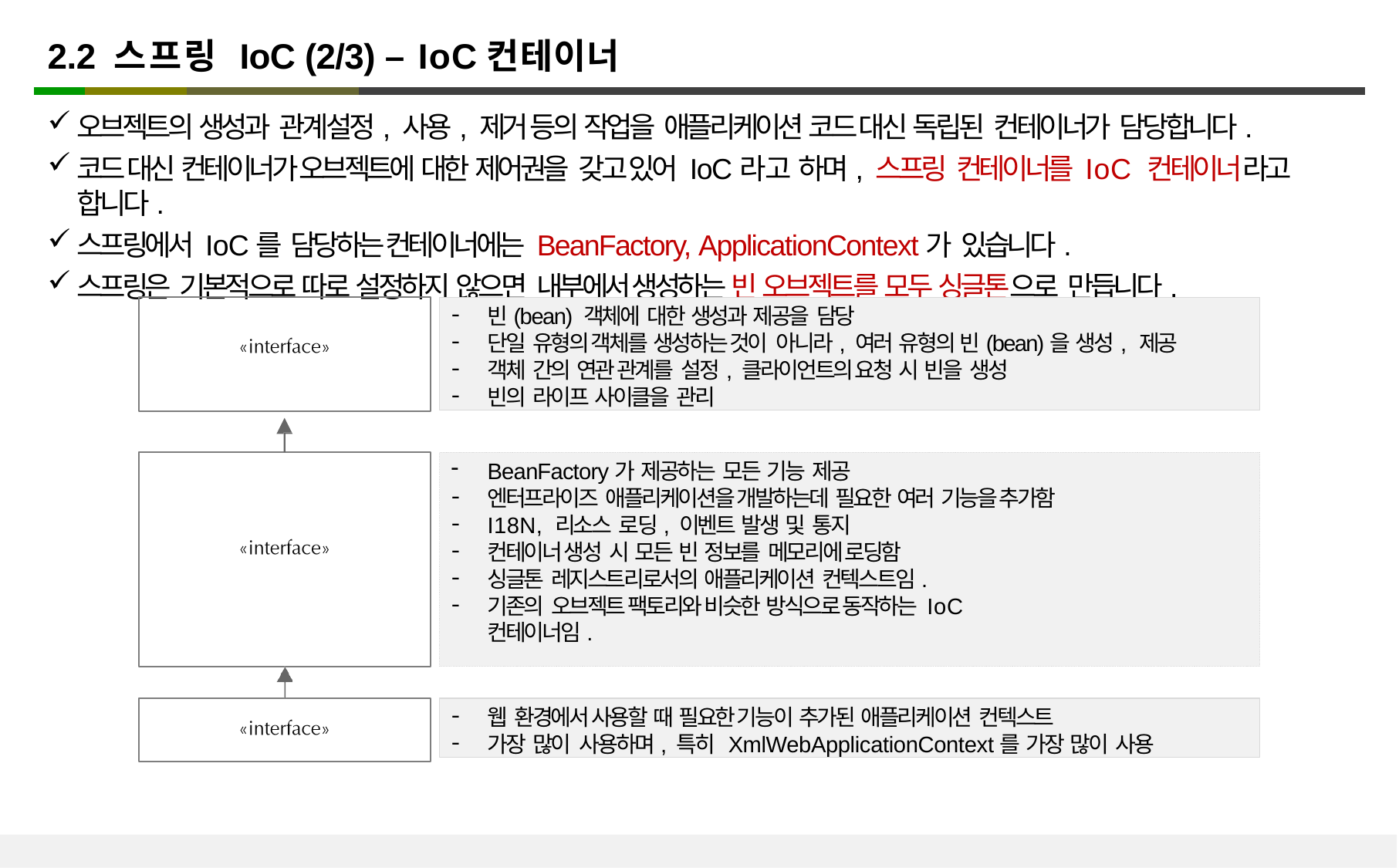

# 2.2 스프링 IoC (2/3) – IoC컨테이너
오브젝트의 생성과  관계설정, 사용, 제거 등의 작업을 애플리케이션 코드 대신 독립된  컨테이너가 담당합니다.
코드 대신 컨테이너가 오브젝트에 대한 제어권을  갖고 있어 IoC라고 하며, 스프링  컨테이너를 IoC 컨테이너라고 합니다.
스프링에서 IoC를 담당하는 컨테이너에는 BeanFactory, ApplicationContext가 있습니다.
스프링은 기본적으로 따로 설정하지  않으면  내부에서 생성하는 빈 오브젝트를 모두 싱글톤으로 만듭니다.

BeanFactory
빈(bean) 객체에 대한  생성과  제공을 담당
단일 유형의 객체를  생성하는 것이  아니라, 여러  유형의 빈(bean)을 생성, 제공
객체 간의  연관 관계를  설정, 클라이언트의 요청  시  빈을 생성
빈의 라이프  사이클을 관리

AppicationContext

BeanFactory가 제공하는 모든  기능 제공
엔터프라이즈 애플리케이션을 개발하는데  필요한  여러  기능을 추가함
I18N, 리소스 로딩, 이벤트  발생  및 통지
컨테이너 생성 시  모든  빈  정보를 메모리에 로딩함
싱글톤 레지스트리로서의  애플리케이션 컨텍스트임.
기존의 오브젝트 팩토리와 비슷한  방식으로 동작하는 IoC 컨테이너임.

WebApplicationContext
웹 환경에서 사용할  때  필요한 기능이  추가된  애플리케이션 컨텍스트
가장 많이  사용하며, 특히  XmlWebApplicationContext를 가장  많이 사용